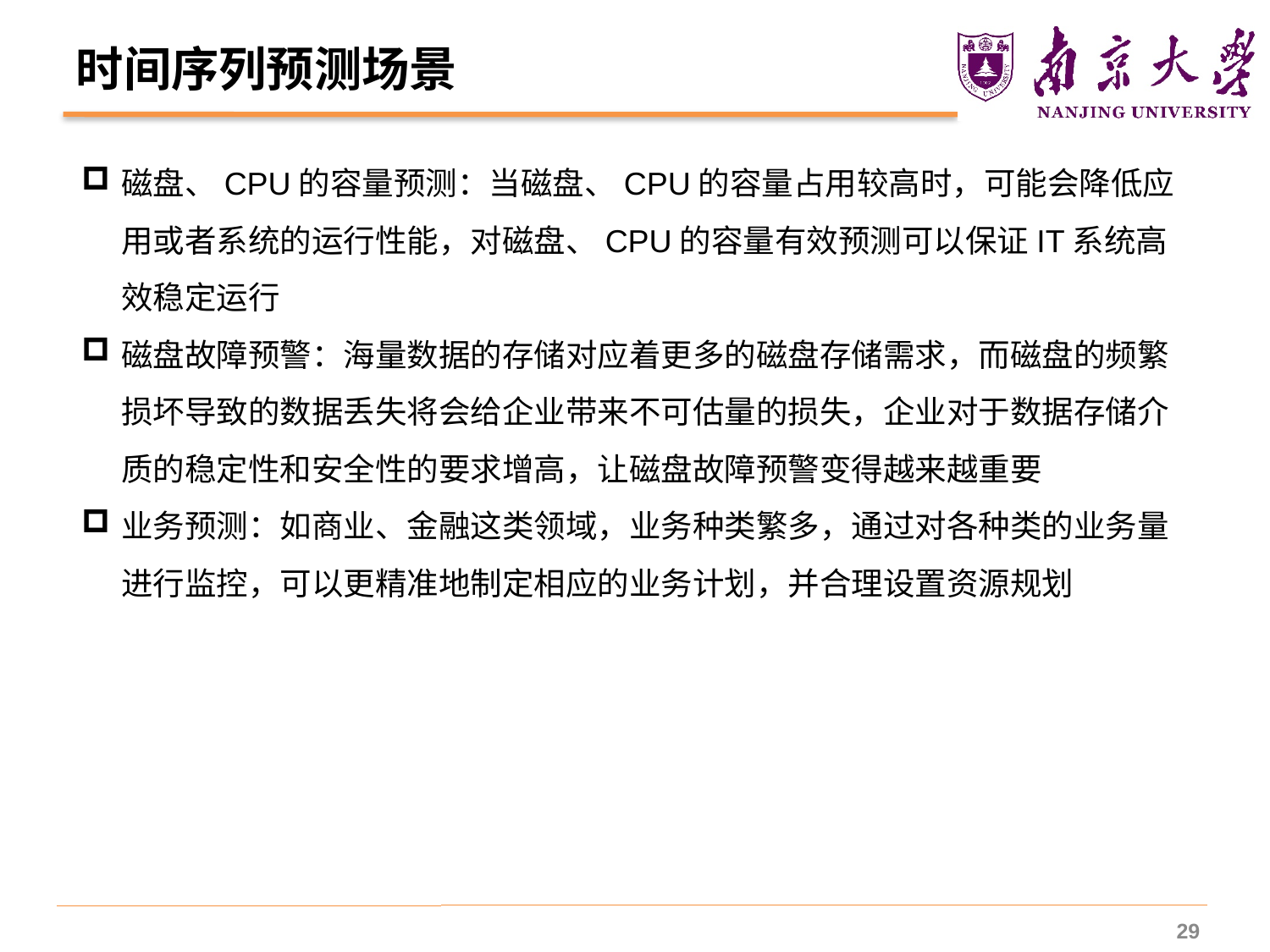

# 时间序列预测场景
磁盘、CPU的容量预测：当磁盘、CPU的容量占用较高时，可能会降低应用或者系统的运行性能，对磁盘、CPU的容量有效预测可以保证IT系统高效稳定运行
磁盘故障预警：海量数据的存储对应着更多的磁盘存储需求，而磁盘的频繁损坏导致的数据丢失将会给企业带来不可估量的损失，企业对于数据存储介质的稳定性和安全性的要求增高，让磁盘故障预警变得越来越重要
业务预测：如商业、金融这类领域，业务种类繁多，通过对各种类的业务量进行监控，可以更精准地制定相应的业务计划，并合理设置资源规划
29